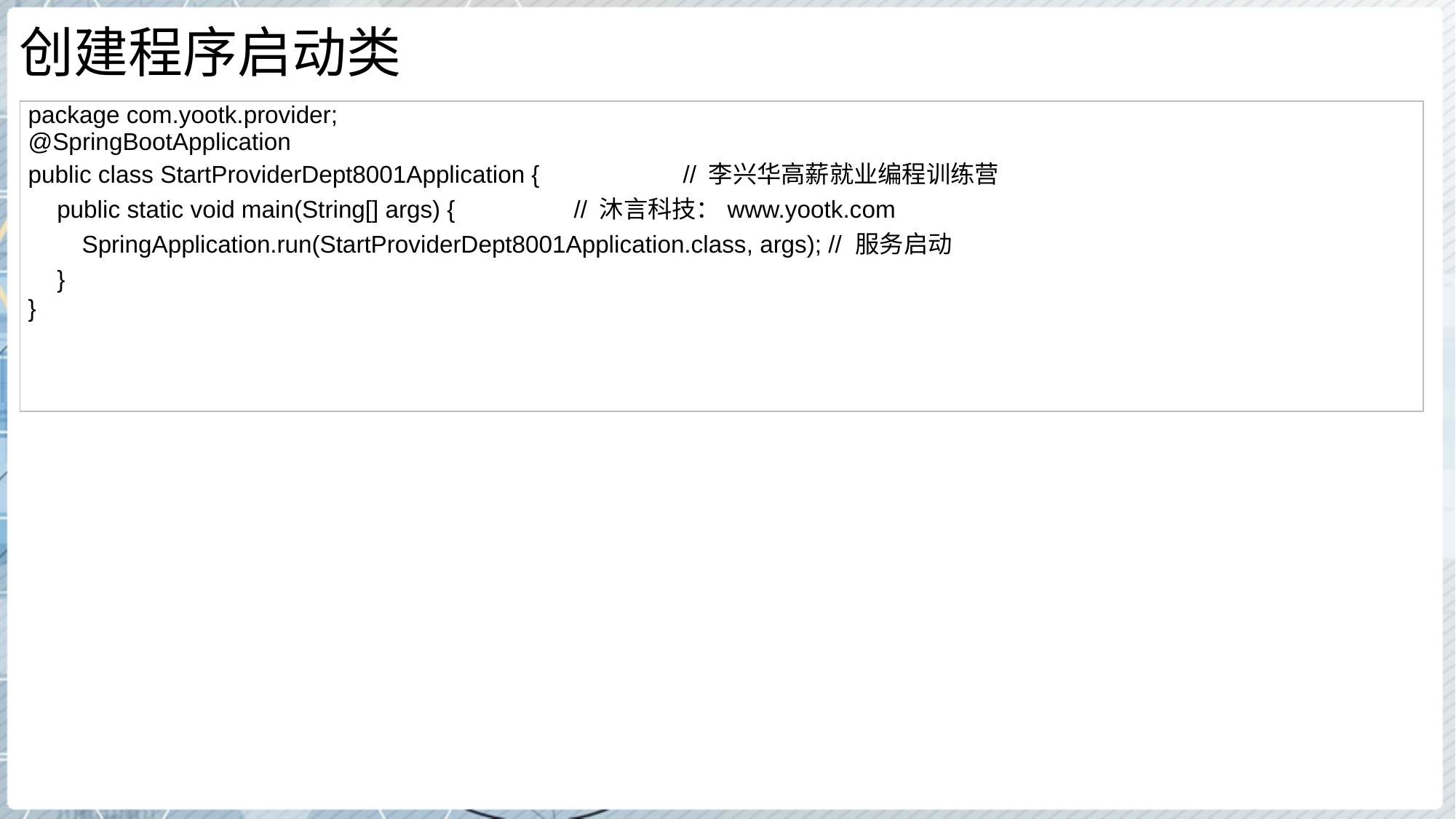

# 创建程序启动类
| package com.yootk.provider; @SpringBootApplication public class StartProviderDept8001Application { // 李兴华高薪就业编程训练营 public static void main(String[] args) { // 沐言科技：www.yootk.com SpringApplication.run(StartProviderDept8001Application.class, args); // 服务启动 } } |
| --- |